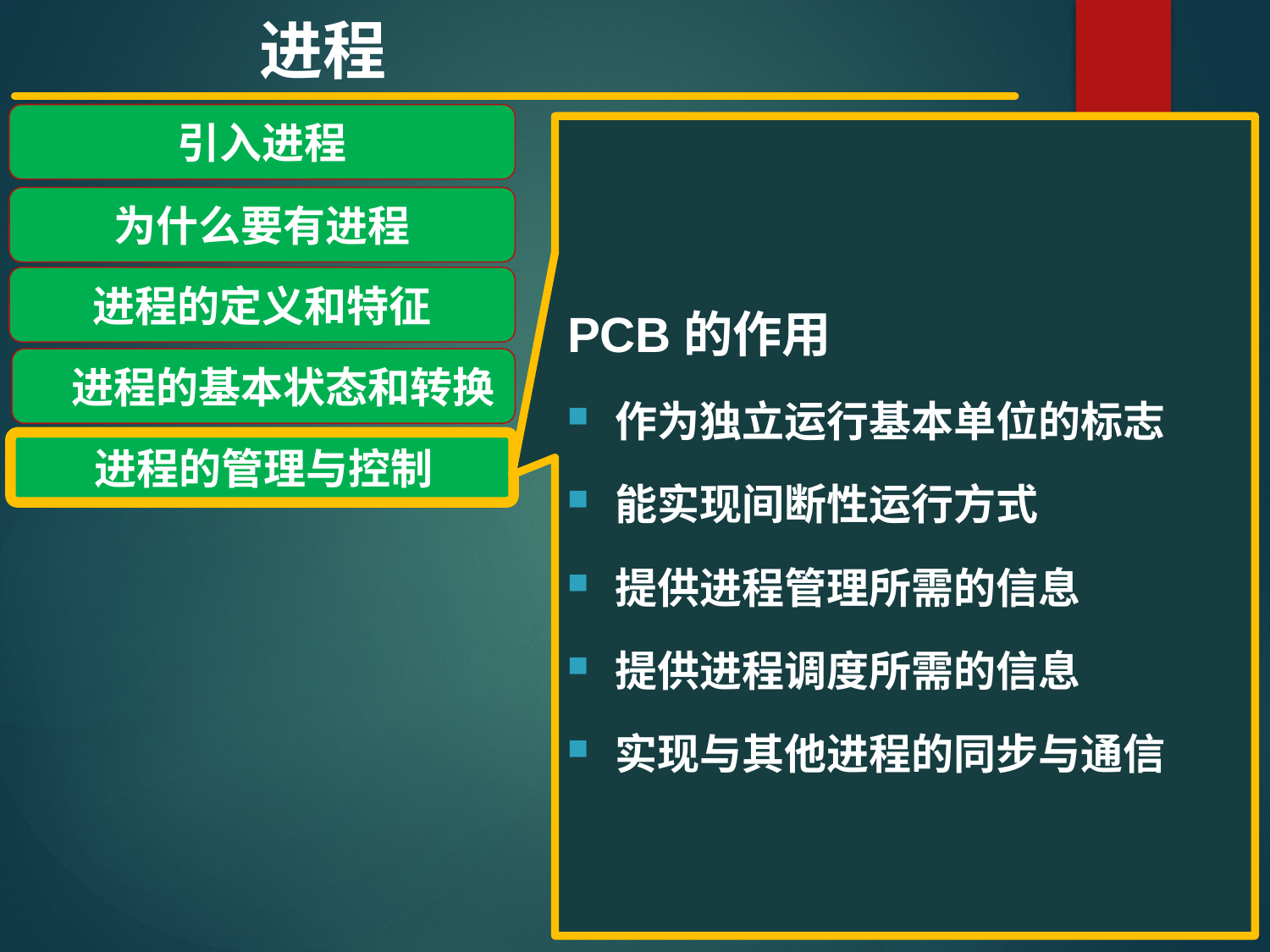

进程
引入进程
为什么要有进程
进程的定义和特征
   进程的基本状态和转换
进程的管理与控制
PCB的作用
作为独立运行基本单位的标志
能实现间断性运行方式
提供进程管理所需的信息
提供进程调度所需的信息
实现与其他进程的同步与通信